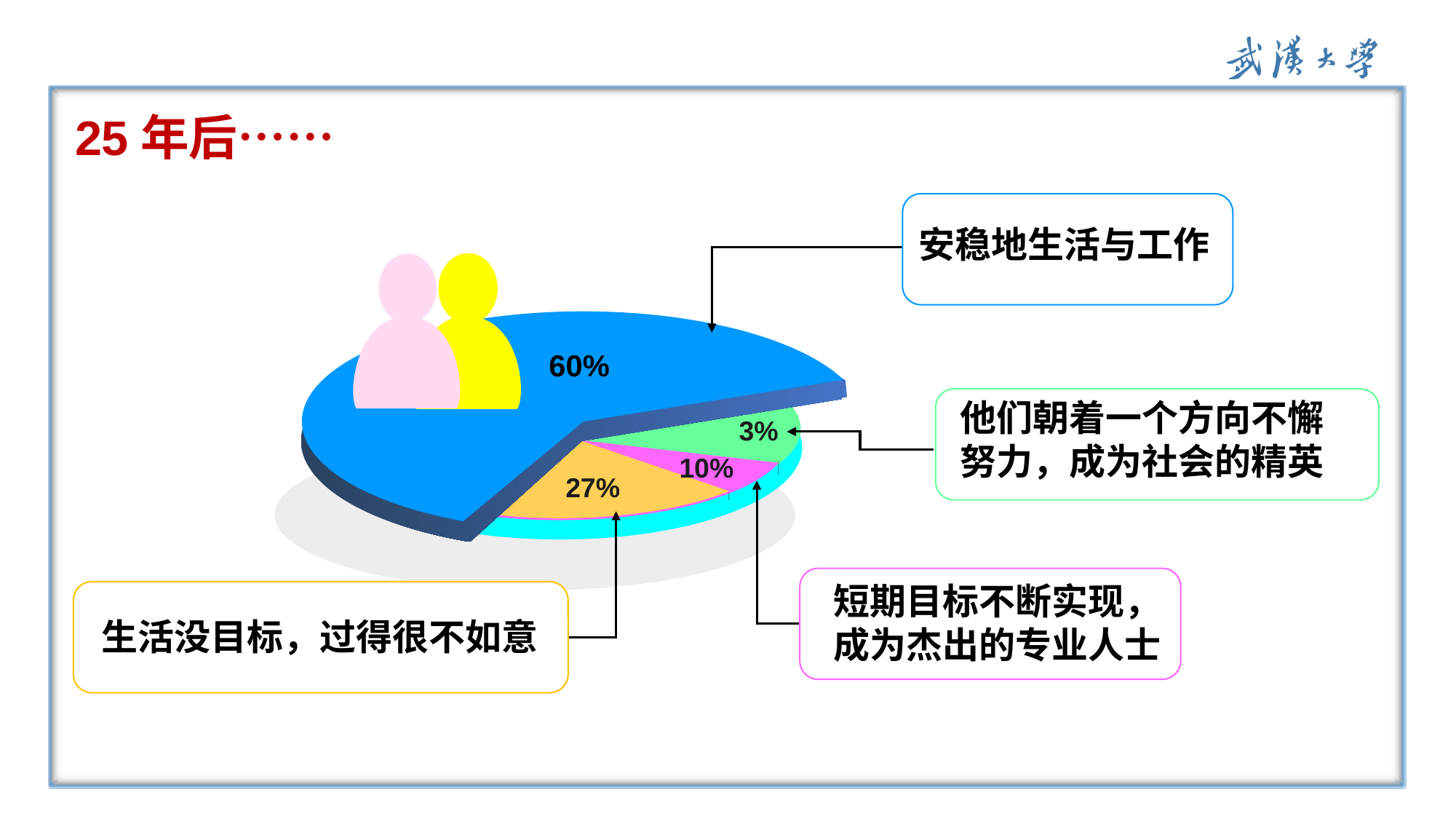

25年后……

安稳地生活与工作

60%

他们朝着一个方向不懈努力，成为社会的精英
3%

10%

27%

短期目标不断实现，成为杰出的专业人士

生活没目标，过得很不如意